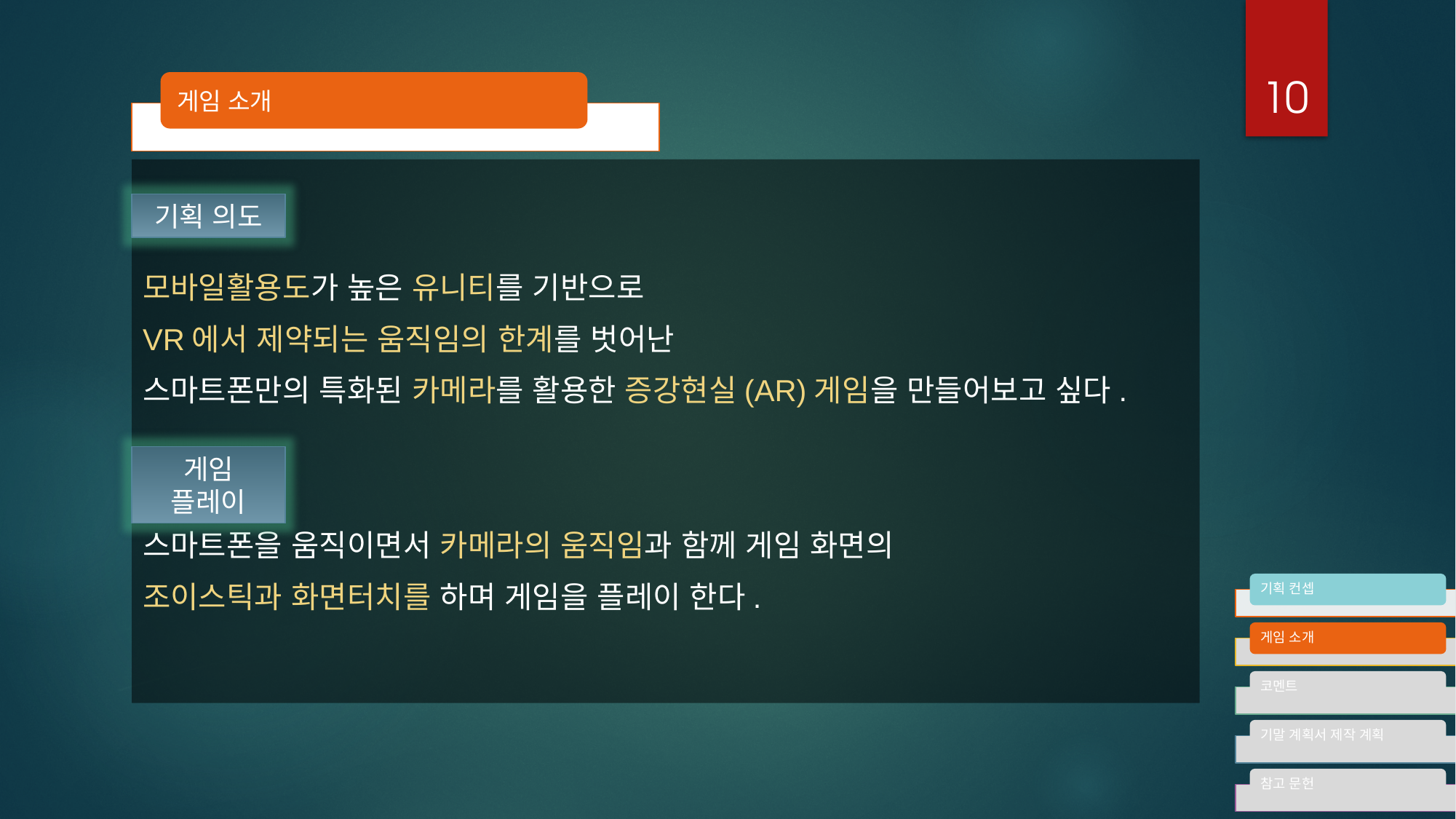

10

게임 소개

모바일활용도가 높은 유니티를 기반으로
VR에서 제약되는 움직임의 한계를 벗어난
스마트폰만의 특화된 카메라를 활용한 증강현실(AR)게임을 만들어보고 싶다.

스마트폰을 움직이면서 카메라의 움직임과 함께 게임 화면의
조이스틱과 화면터치를 하며 게임을 플레이 한다.
기획 의도
게임 플레이
기획 컨셉
게임 소개
코멘트
기말 계획서 제작 계획
참고 문헌